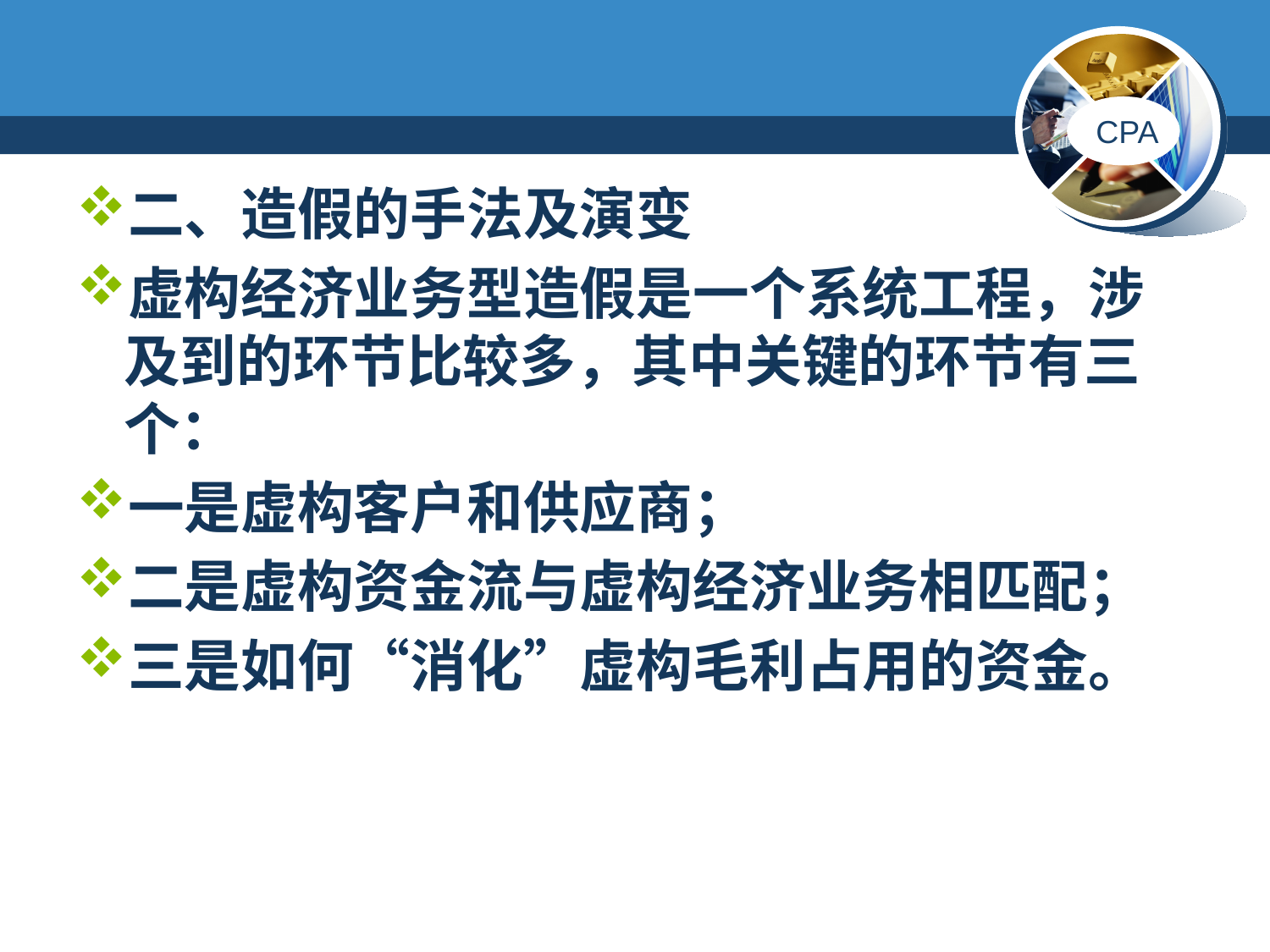

#
二、造假的手法及演变
虚构经济业务型造假是一个系统工程，涉及到的环节比较多，其中关键的环节有三个：
一是虚构客户和供应商；
二是虚构资金流与虚构经济业务相匹配；
三是如何“消化”虚构毛利占用的资金。